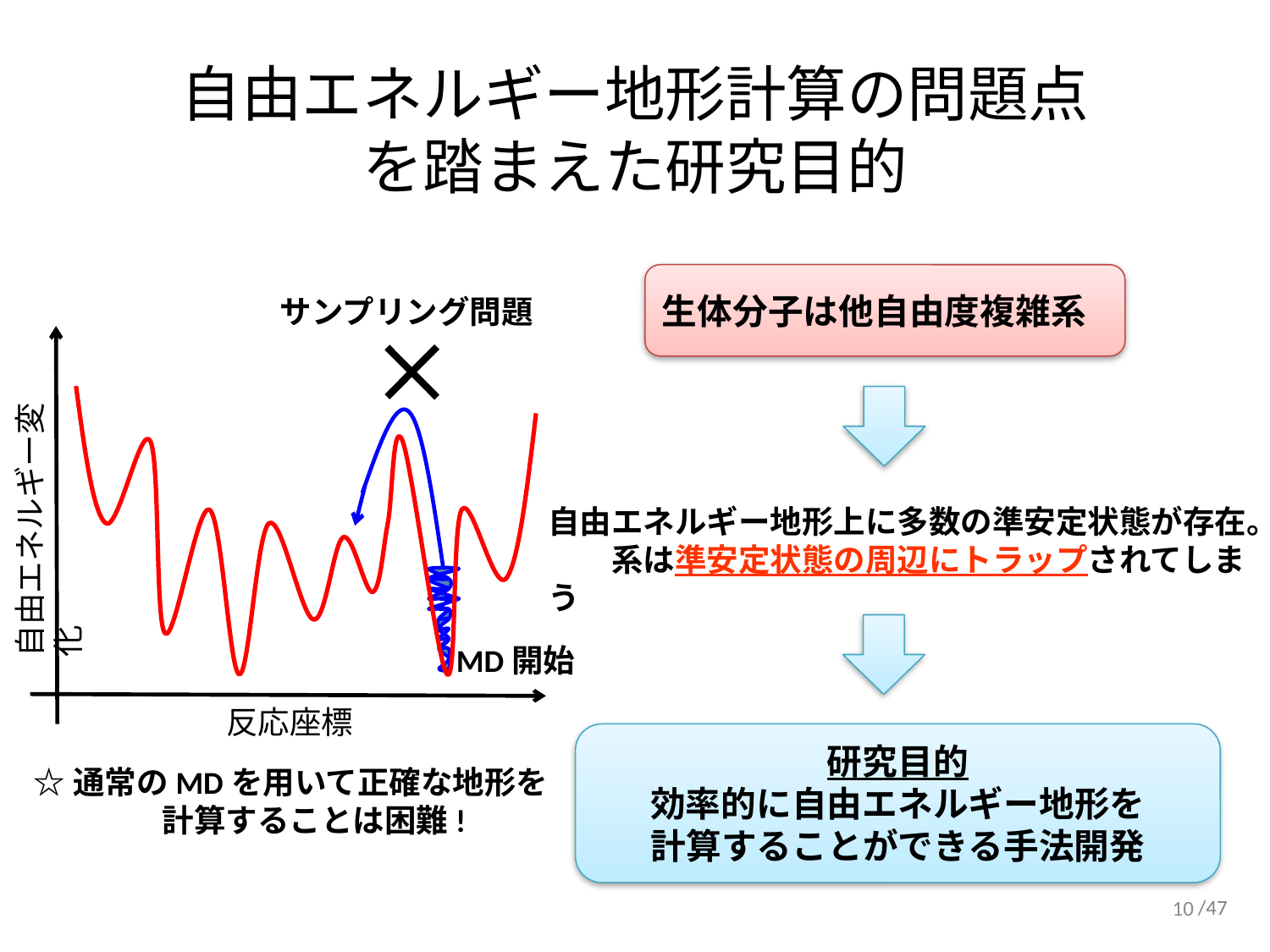

# 自由エネルギー地形計算の問題点 を踏まえた研究目的
生体分子は他自由度複雑系
サンプリング問題

自由エネルギー変化
自由エネルギー地形上に多数の準安定状態が存在。
　　系は準安定状態の周辺にトラップされてしまう

MD開始
反応座標
研究目的
効率的に自由エネルギー地形を
計算することができる手法開発
☆通常のMDを用いて正確な地形を
        　　計算することは困難!
10